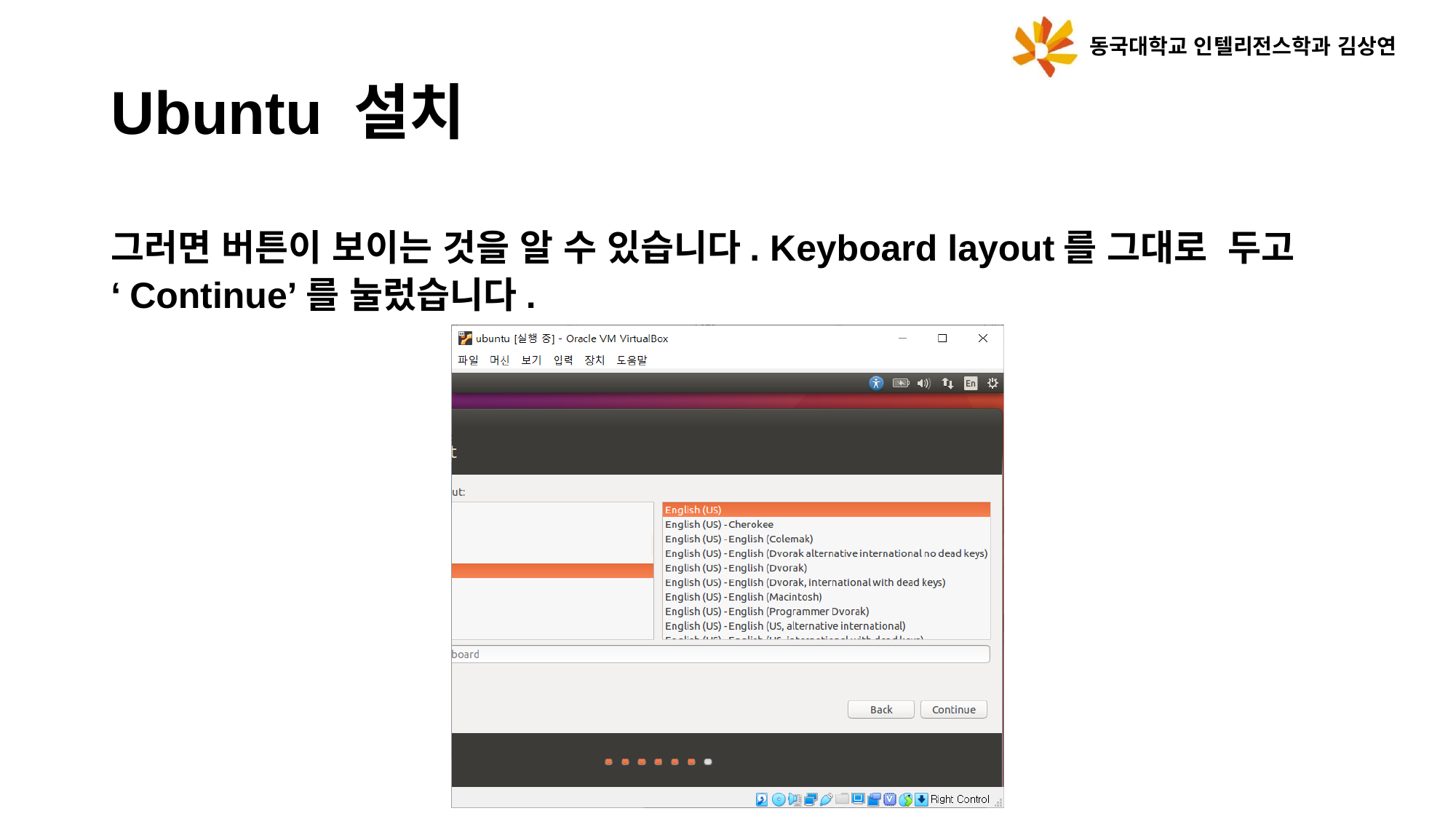

동국대학교 인텔리전스학과 김상연
Ubuntu 설치
그러면 버튼이 보이는 것을 알 수 있습니다. Keyboard layout를 그대로  두고 ‘Continue’를 눌렀습니다.